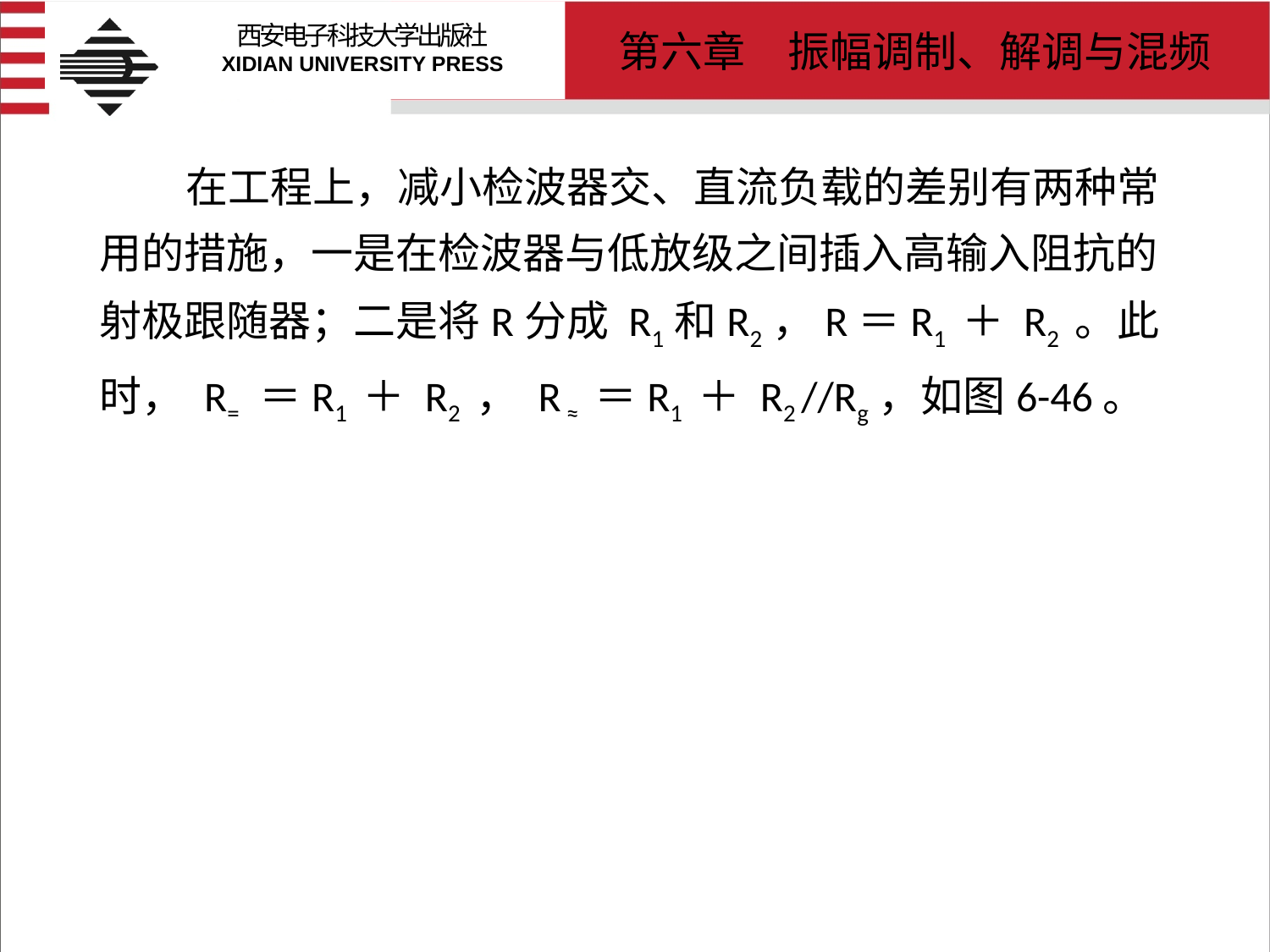

# 在工程上，减小检波器交、直流负载的差别有两种常用的措施，一是在检波器与低放级之间插入高输入阻抗的射极跟随器；二是将R分成 R1和R2，R＝R1 ＋ R2 。此时， R= ＝R1 ＋ R2 ， R ≈ ＝R1 ＋ R2 //Rg，如图6-46。